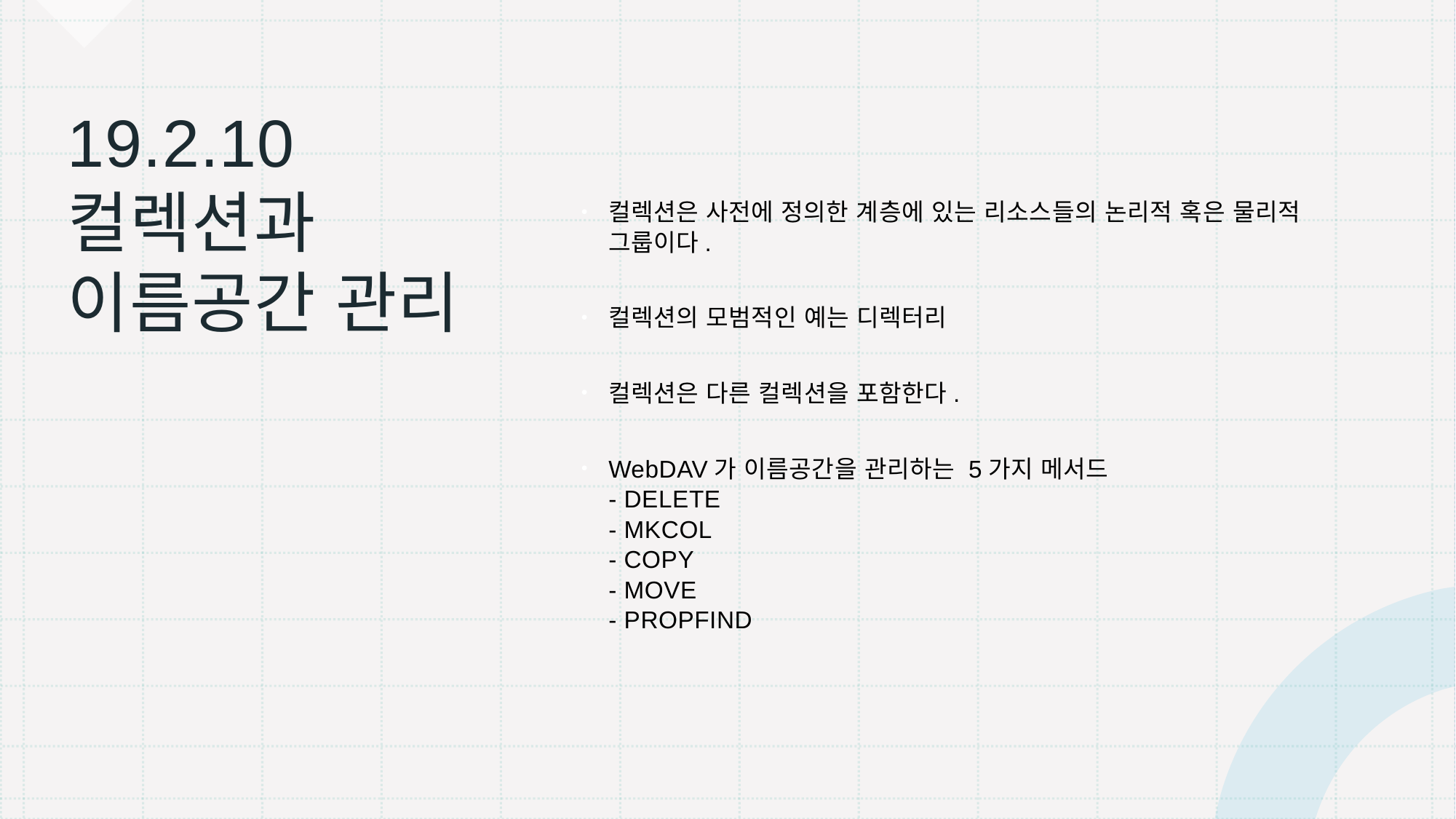

컬렉션은 사전에 정의한 계층에 있는 리소스들의 논리적 혹은 물리적 그룹이다.

컬렉션의 모범적인 예는 디렉터리

컬렉션은 다른 컬렉션을 포함한다.

WebDAV가 이름공간을 관리하는 5가지 메서드
- DELETE
- MKCOL
- COPY
- MOVE
- PROPFIND
# 19.2.10 컬렉션과 이름공간 관리